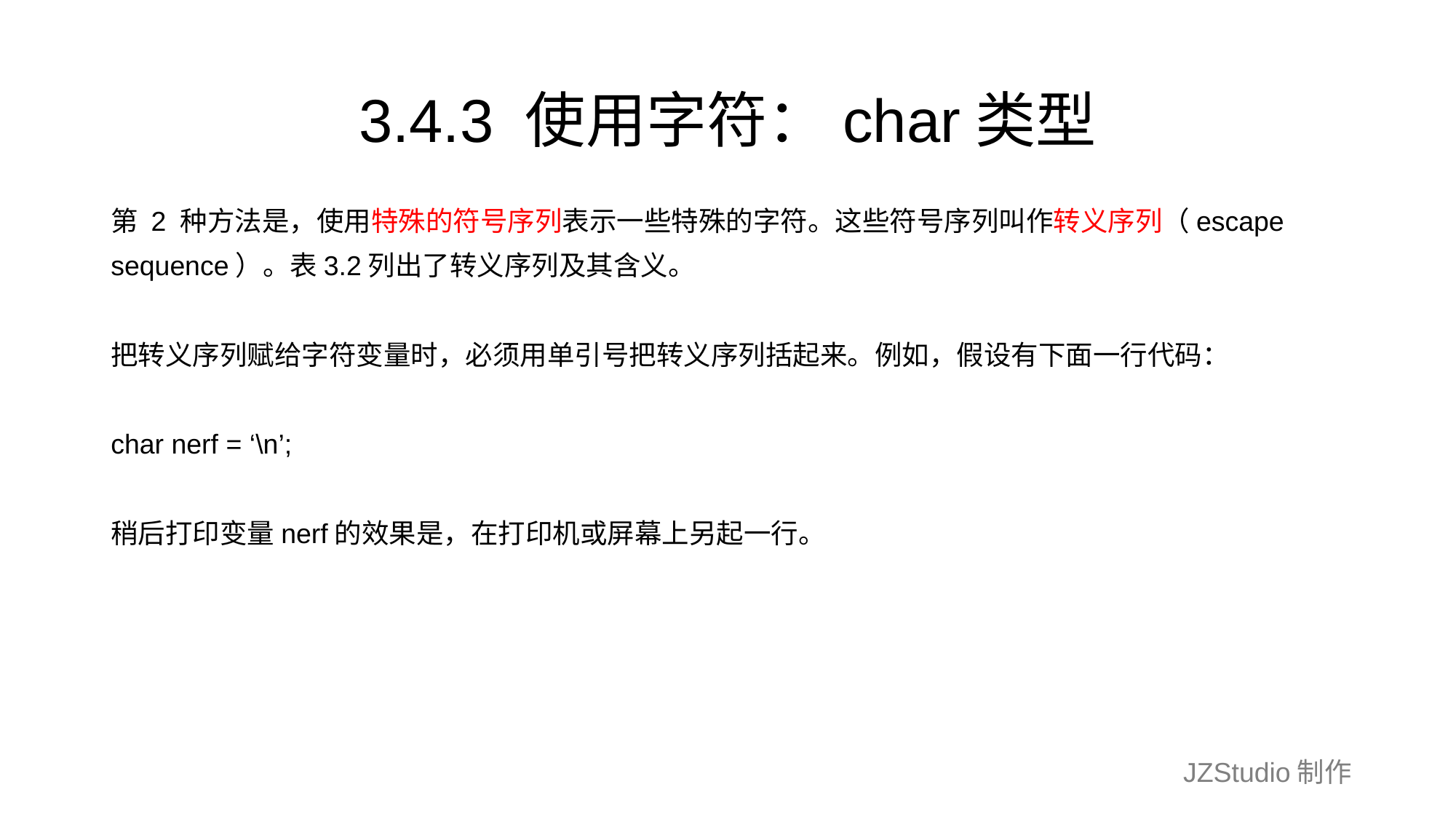

# 3.4.3 使用字符：char类型
第 2 种方法是，使用特殊的符号序列表示一些特殊的字符。这些符号序列叫作转义序列（escape
sequence）。表3.2列出了转义序列及其含义。

把转义序列赋给字符变量时，必须用单引号把转义序列括起来。例如，假设有下面一行代码：

char nerf = ‘\n’;

稍后打印变量nerf的效果是，在打印机或屏幕上另起一行。